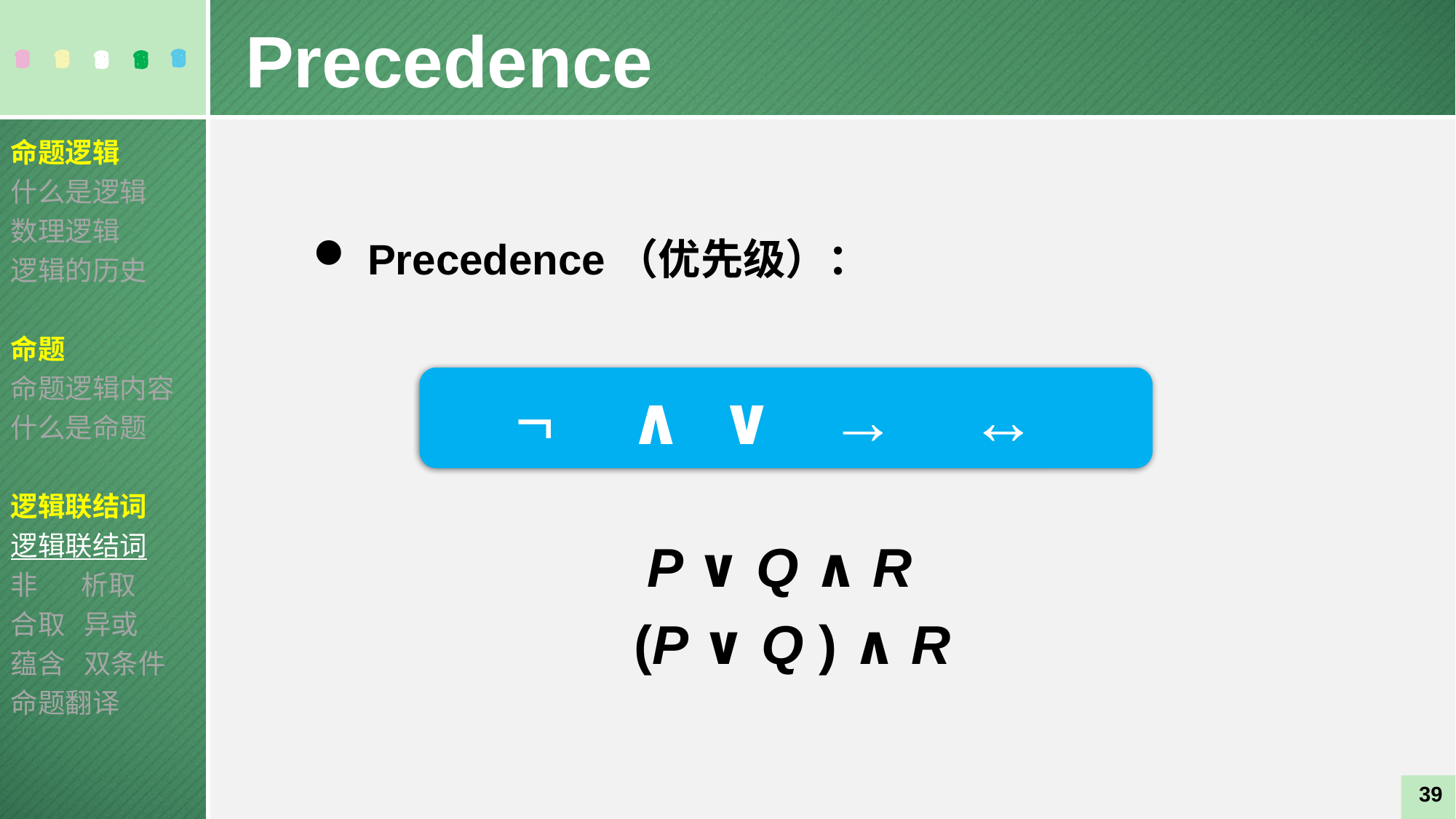

Precedence

命题逻辑
什么是逻辑
数理逻辑
逻辑的历史

命题
命题逻辑内容
什么是命题

逻辑联结词
逻辑联结词
非       析取
合取   异或
蕴含   双条件
命题翻译

 Precedence（优先级）：

¬    ∧  ∨   →    ↔
P ∨ Q ∧ R
(P ∨ Q ) ∧ R
39